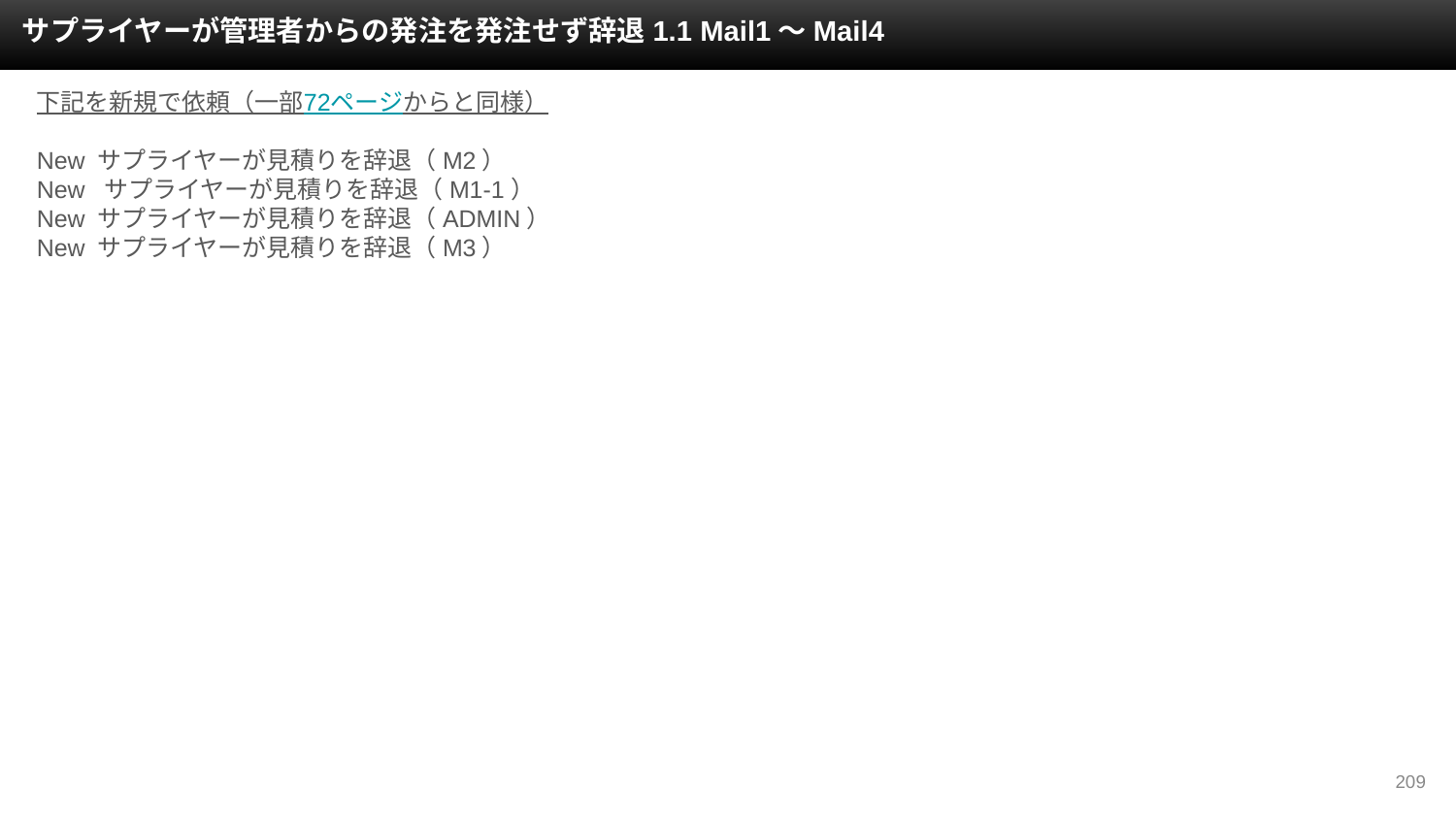

サプライヤーが管理者からの発注を発注せず辞退1.1 Mail1～Mail4
下記を新規で依頼（一部72ページからと同様）

New サプライヤーが見積りを辞退（M2）
New  サプライヤーが見積りを辞退（M1-1）
New サプライヤーが見積りを辞退（ADMIN）
New サプライヤーが見積りを辞退（M3）
209